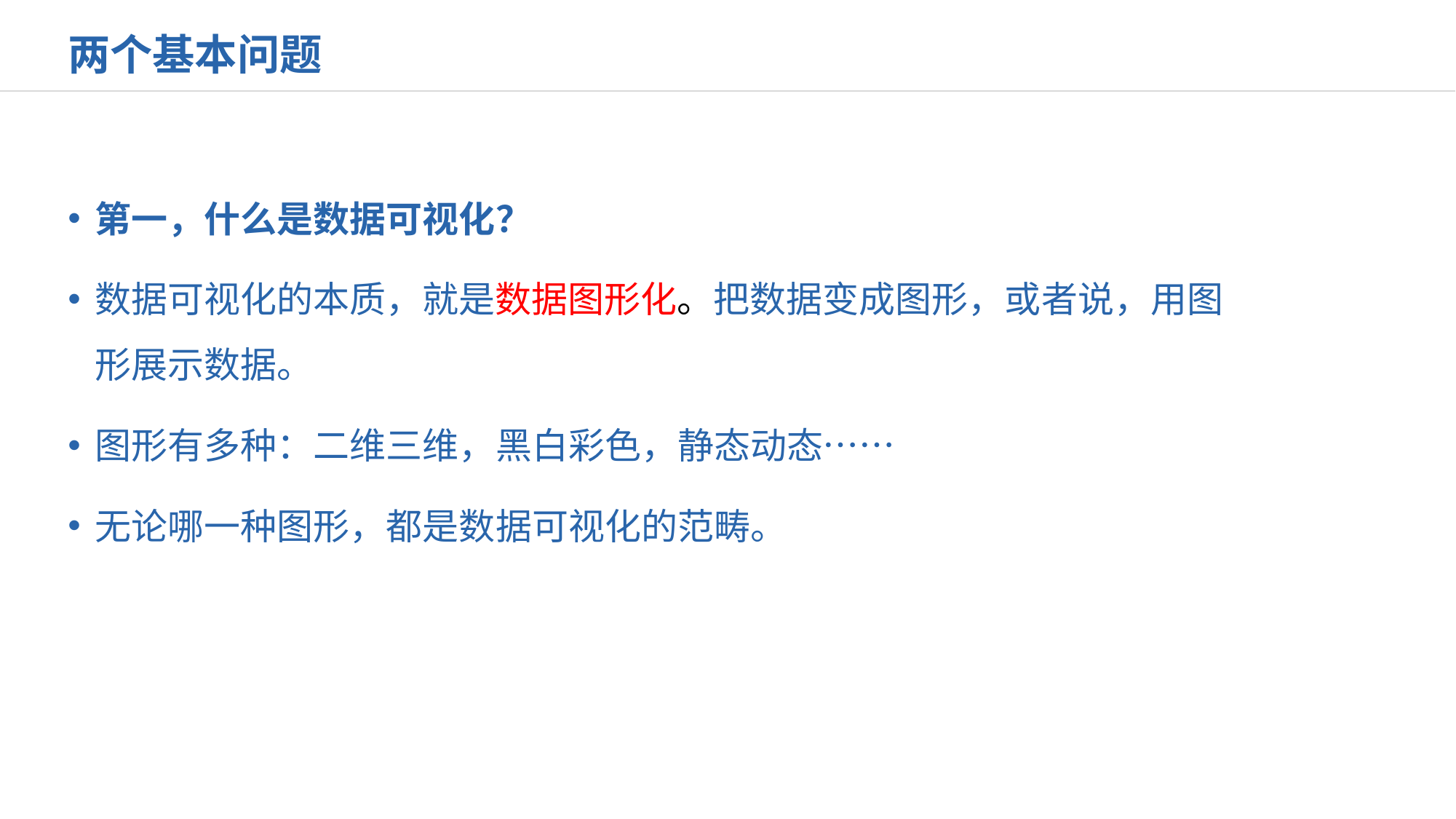

两个基本问题
第一，什么是数据可视化？
数据可视化的本质，就是数据图形化。把数据变成图形，或者说，用图形展示数据。
图形有多种：二维三维，黑白彩色，静态动态……
无论哪一种图形，都是数据可视化的范畴。